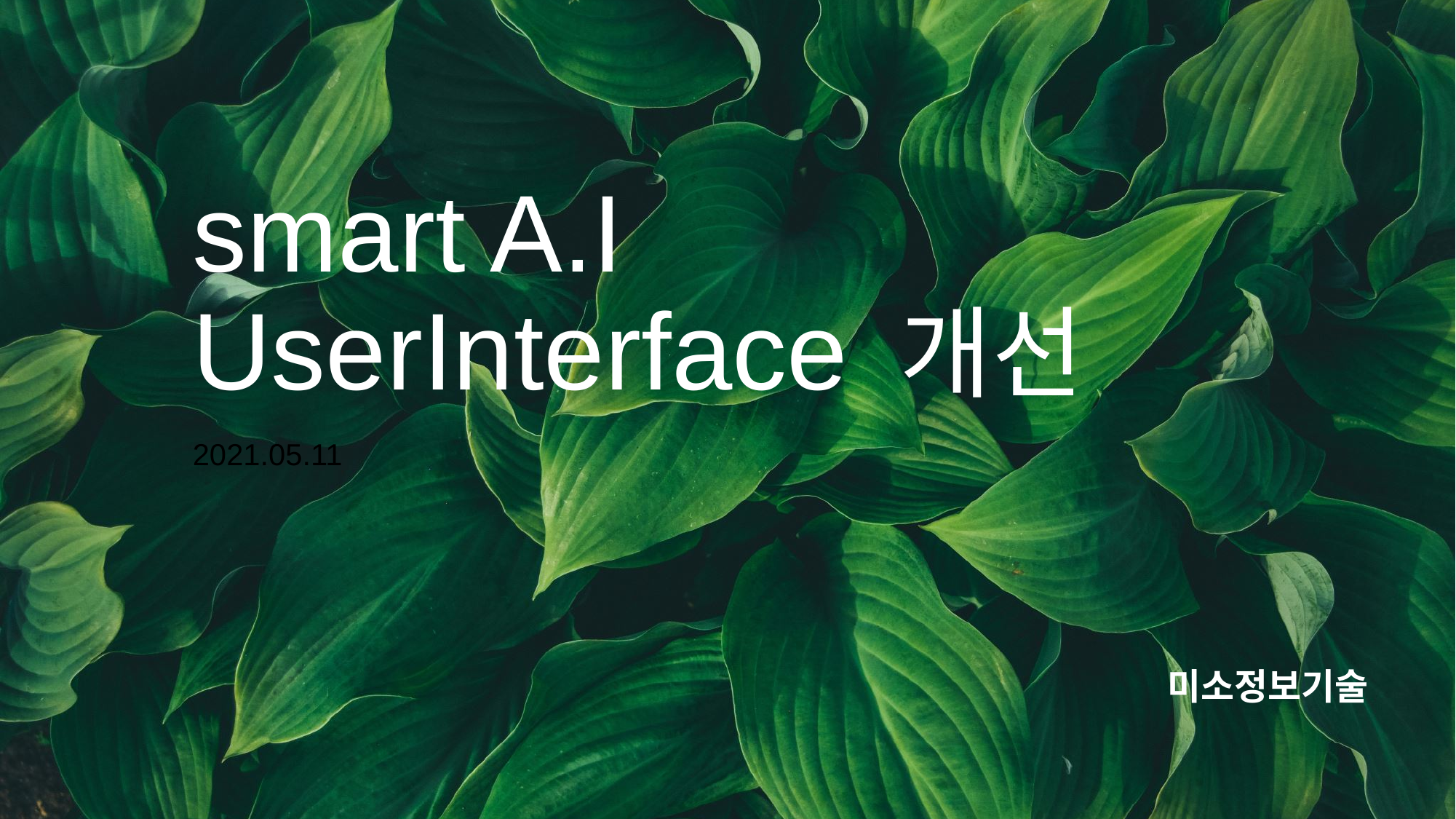

# smart A.I UserInterface 개선
2021.05.11
미소정보기술